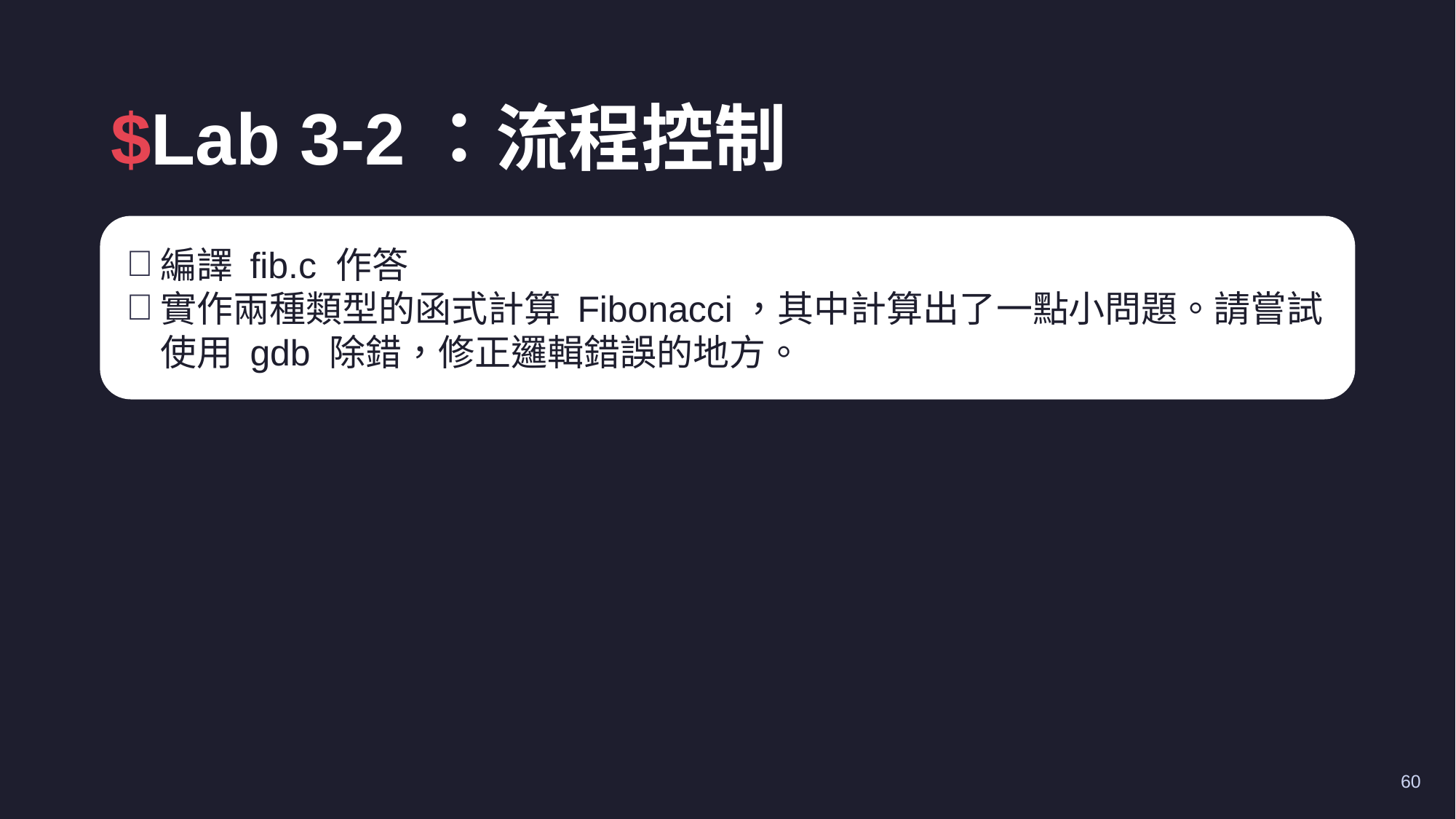

# $Lab 3-2：流程控制
編譯 fib.c 作答
實作兩種類型的函式計算 Fibonacci，其中計算出了一點小問題。請嘗試使用 gdb 除錯，修正邏輯錯誤的地方。

60